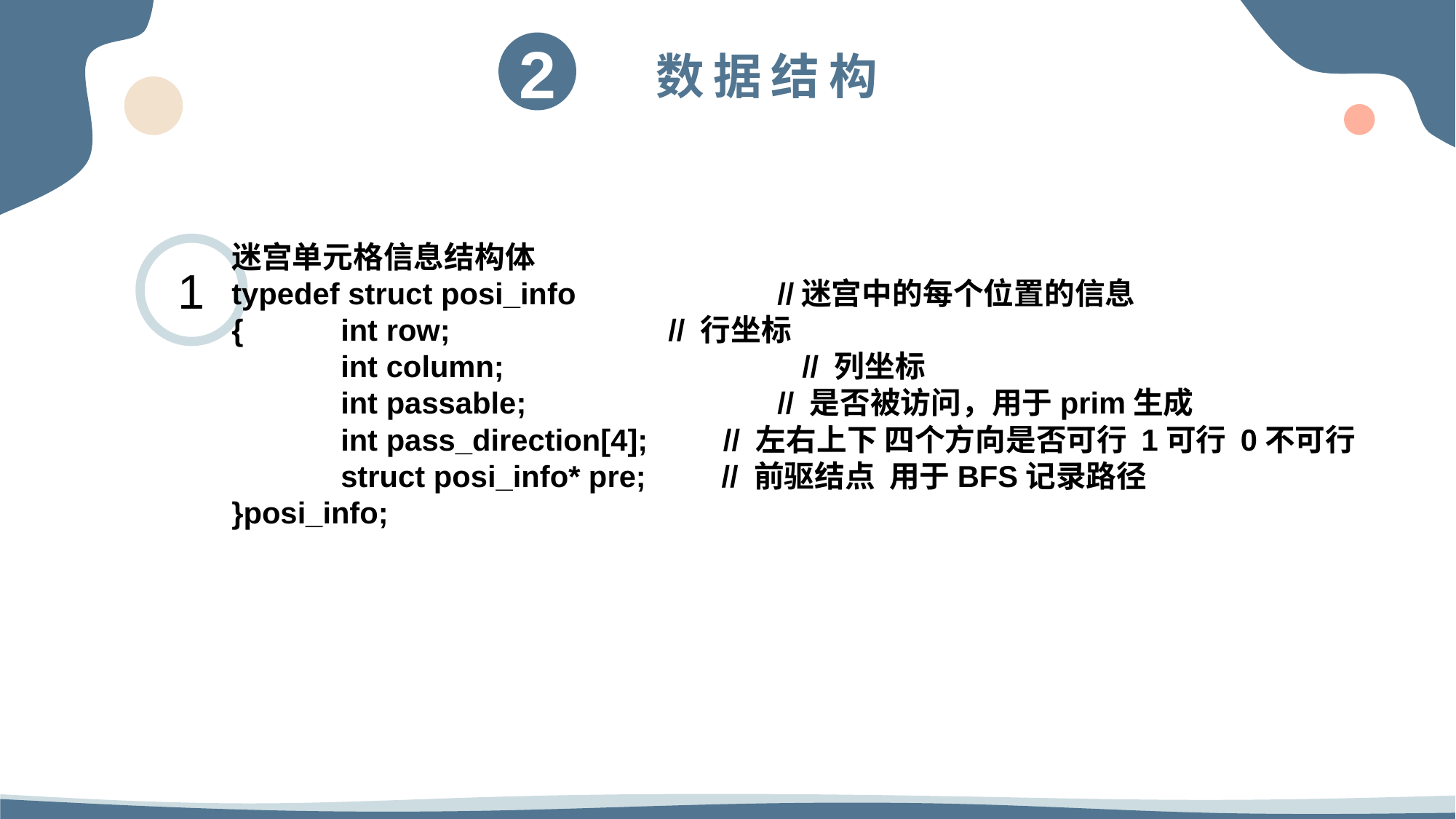

1
迷宫单元格信息结构体
typedef struct posi_info		//迷宫中的每个位置的信息
{	int row;            		// 行坐标
	int column;        	                // 列坐标
	int passable;    		// 是否被访问，用于prim生成
	int pass_direction[4];         // 左右上下 四个方向是否可行 1可行 0不可行
	struct posi_info* pre;         // 前驱结点  用于BFS记录路径
}posi_info;